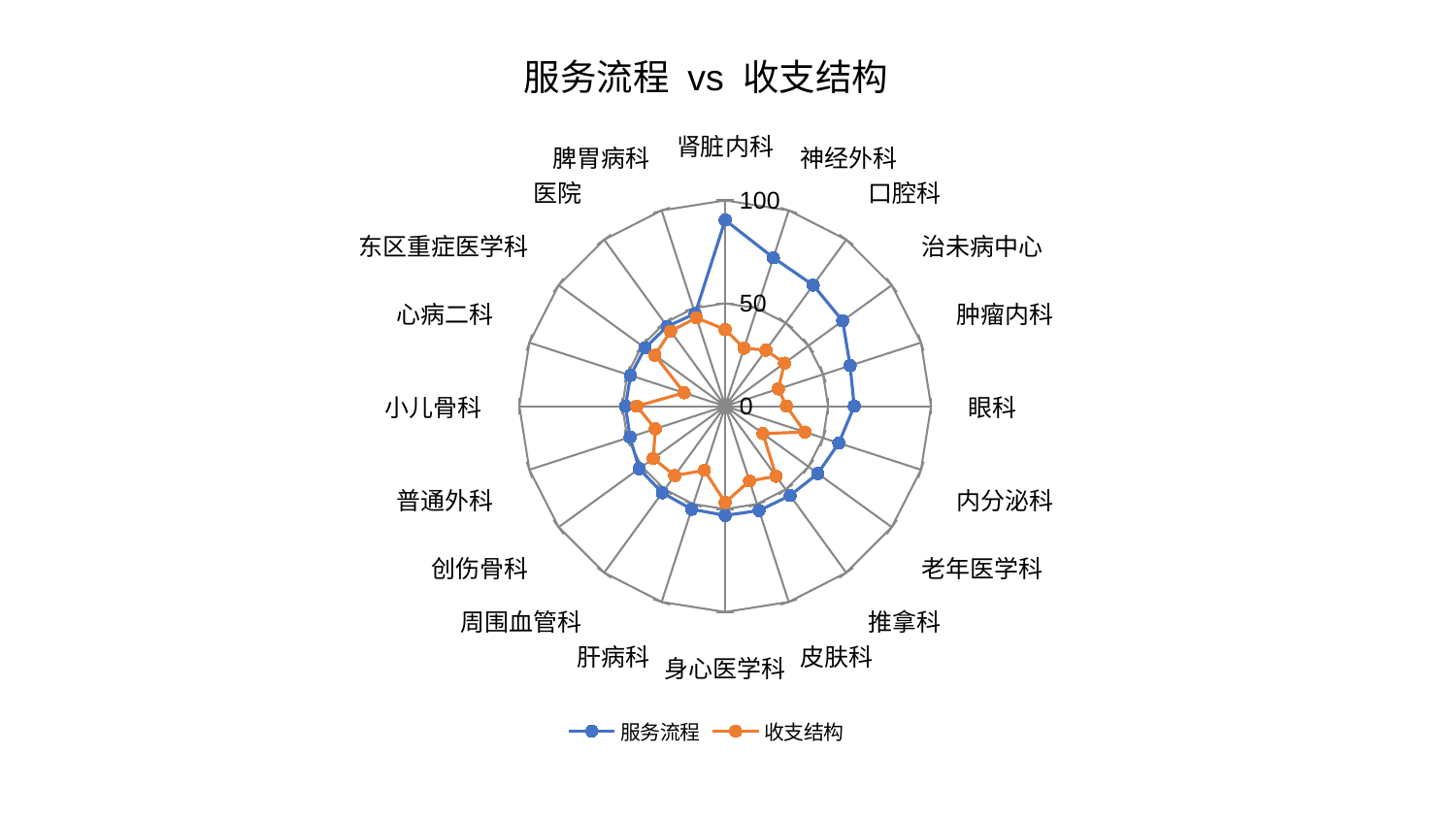

### Chart: 服务流程 vs 收支结构

| Category | 服务流程 | 收支结构 |
|---|---|---|
| 肾脏内科 | 90.42820881183667 | 37.23565007270796 |
| 神经外科 | 75.82642183921786 | 29.652369432009138 |
| 口腔科 | 72.73285633034263 | 33.66646114894077 |
| 治未病中心 | 70.53866204163481 | 35.57399250165148 |
| 肿瘤内科 | 63.80016746402934 | 27.175781115775326 |
| 眼科 | 62.6849975059898 | 29.756831066245095 |
| 内分泌科 | 58.035159795953604 | 40.72086731787004 |
| 老年医学科 | 55.63858420414532 | 22.648000530788575 |
| 推拿科 | 53.66898752367118 | 42.08375716164467 |
| 皮肤科 | 53.31765325047957 | 38.25199291869672 |
| 身心医学科 | 53.074732136415335 | 46.794726571882286 |
| 肝病科 | 52.656265357746065 | 32.73977404114824 |
| 周围血管科 | 52.02777378491977 | 41.67776505578629 |
| 创伤骨科 | 51.69016938056483 | 43.200262174380754 |
| 普通外科 | 48.606614922765644 | 35.682550816054544 |
| 小儿骨科 | 48.46466326328871 | 42.96409255069103 |
| 心病二科 | 48.380544122182854 | 21.00508729792631 |
| 东区重症医学科 | 48.126712560840375 | 42.21841984392674 |
| 医院 | 47.94334225731097 | 45.05810875232962 |
| 脾胃病科 | 47.268294953622515 | 45.1737710253505 |
64